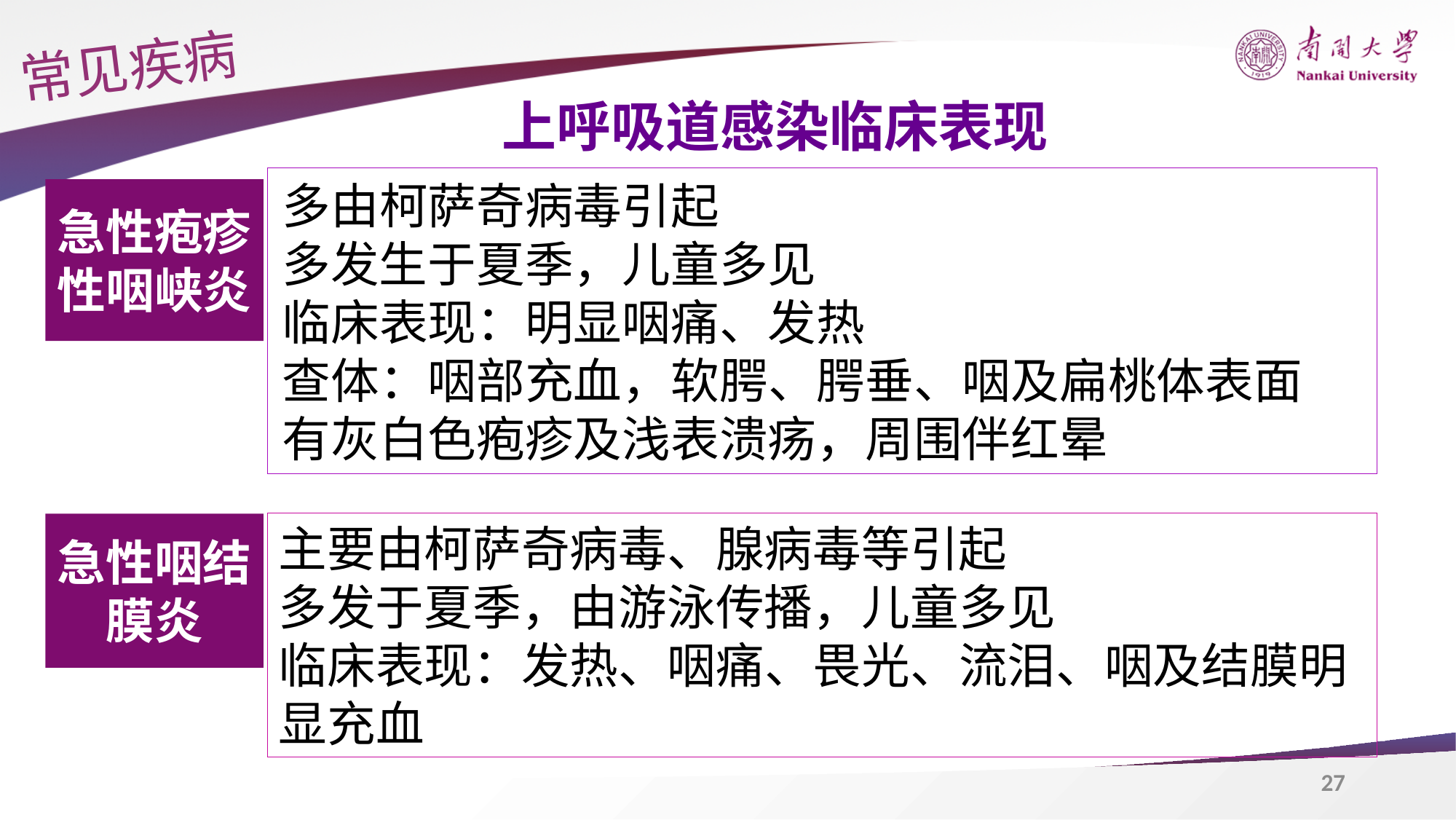

常见疾病
上呼吸道感染临床表现
多由柯萨奇病毒引起
多发生于夏季，儿童多见
临床表现：明显咽痛、发热
查体：咽部充血，软腭、腭垂、咽及扁桃体表面
有灰白色疱疹及浅表溃疡，周围伴红晕
急性疱疹性咽峡炎
主要由柯萨奇病毒、腺病毒等引起
多发于夏季，由游泳传播，儿童多见
临床表现：发热、咽痛、畏光、流泪、咽及结膜明显充血
急性咽结膜炎
27